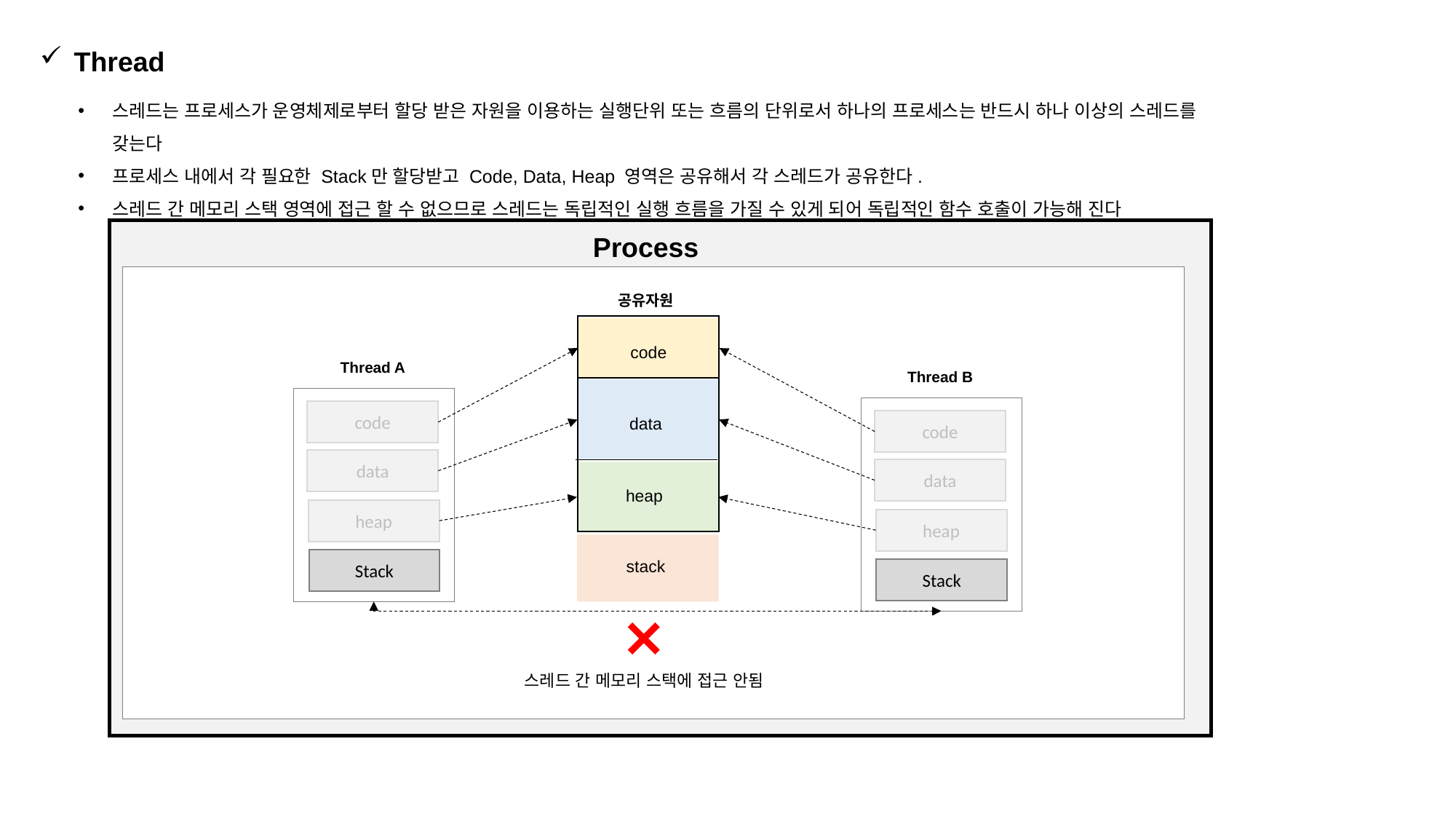

Thread
스레드는 프로세스가 운영체제로부터 할당 받은 자원을 이용하는 실행단위 또는 흐름의 단위로서 하나의 프로세스는 반드시 하나 이상의 스레드를 갖는다
프로세스 내에서 각 필요한 Stack만 할당받고 Code, Data, Heap 영역은 공유해서 각 스레드가 공유한다.
스레드 간 메모리 스택 영역에 접근 할 수 없으므로 스레드는 독립적인 실행 흐름을 가질 수 있게 되어 독립적인 함수 호출이 가능해 진다

Process

공유자원

code
Thread A
Thread B

code
data
code
data
data

heap
heap
heap

Stack
stack
Stack

스레드 간 메모리 스택에 접근 안됨